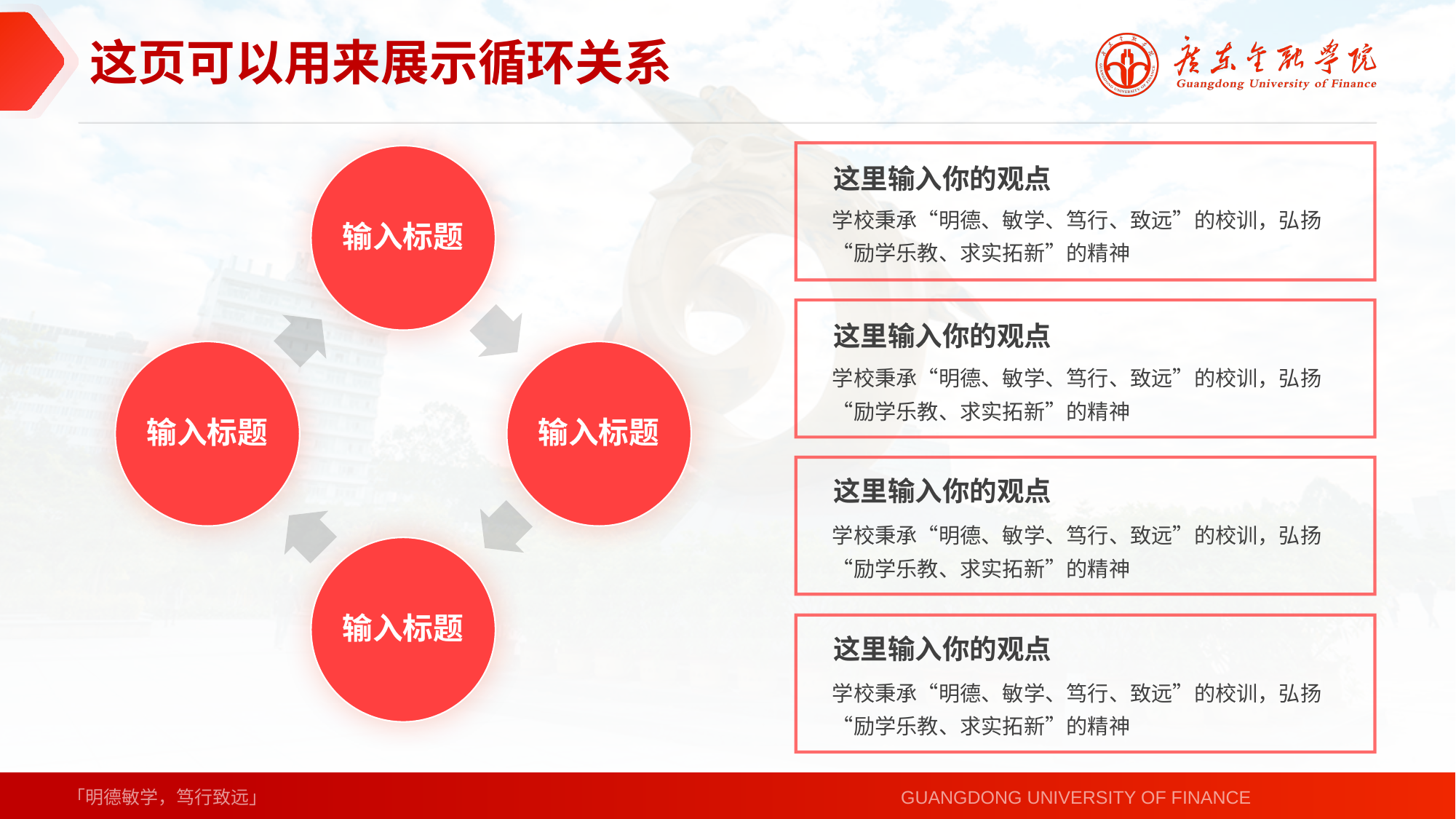

这页可以用来展示循环关系

输入标题

输入标题

输入标题

输入标题

这里输入你的观点
学校秉承“明德、敏学、笃行、致远”的校训，弘扬“励学乐教、求实拓新”的精神

这里输入你的观点
学校秉承“明德、敏学、笃行、致远”的校训，弘扬“励学乐教、求实拓新”的精神

这里输入你的观点
学校秉承“明德、敏学、笃行、致远”的校训，弘扬“励学乐教、求实拓新”的精神

这里输入你的观点
学校秉承“明德、敏学、笃行、致远”的校训，弘扬“励学乐教、求实拓新”的精神